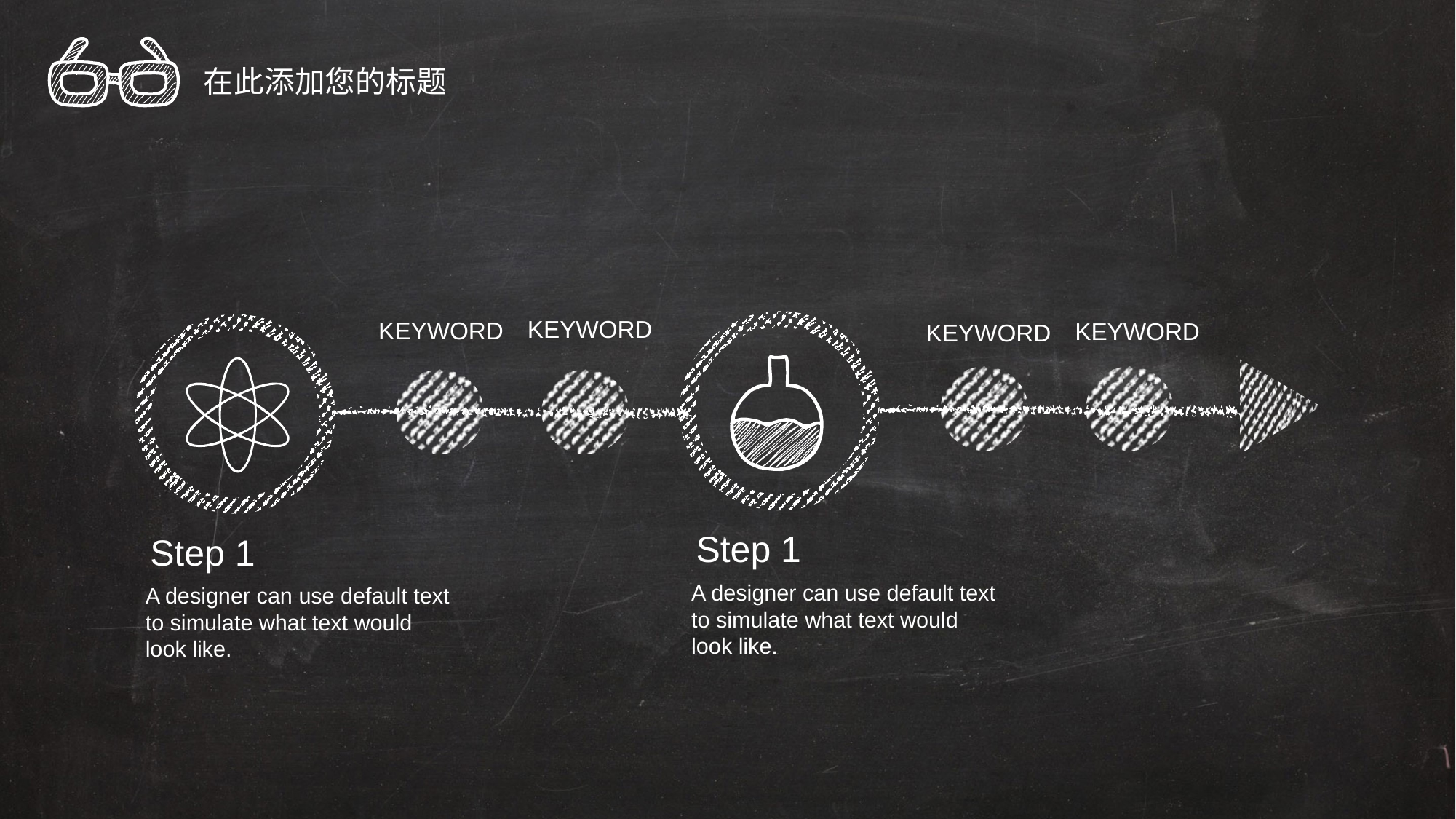

在此添加您的标题
KEYWORD
KEYWORD
KEYWORD

KEYWORD

Step 1
Step 1
A designer can use default text to simulate what text would look like.
A designer can use default text to simulate what text would look like.